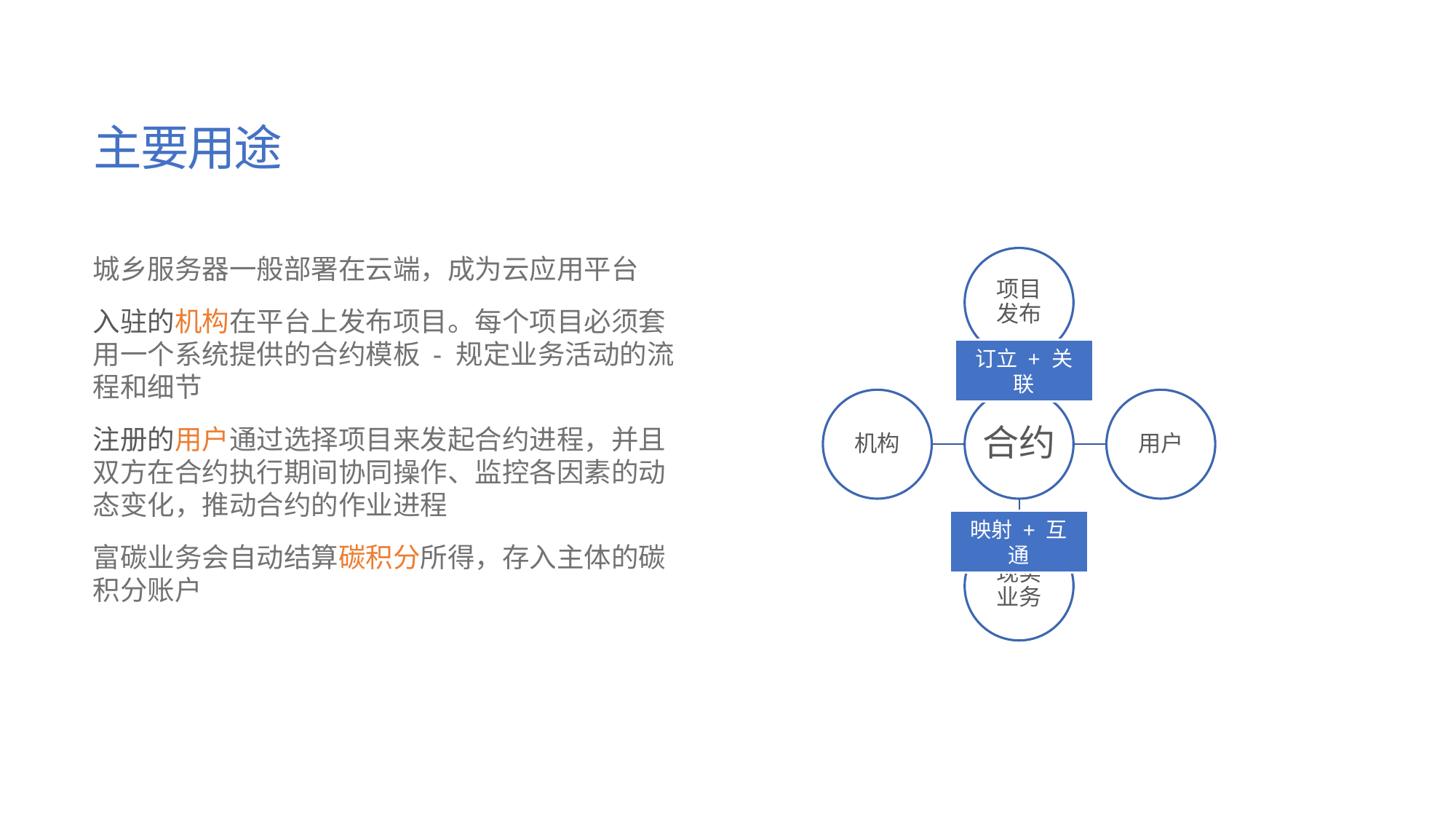

# 主要用途
城乡服务器一般部署在云端，成为云应用平台
入驻的机构在平台上发布项目。每个项目必须套用一个系统提供的合约模板 - 规定业务活动的流程和细节
注册的用户通过选择项目来发起合约进程，并且双方在合约执行期间协同操作、监控各因素的动态变化，推动合约的作业进程
富碳业务会自动结算碳积分所得，存入主体的碳积分账户

合约

项目
发布

用户

现实
业务

机构
订立 + 关联
映射 + 互通